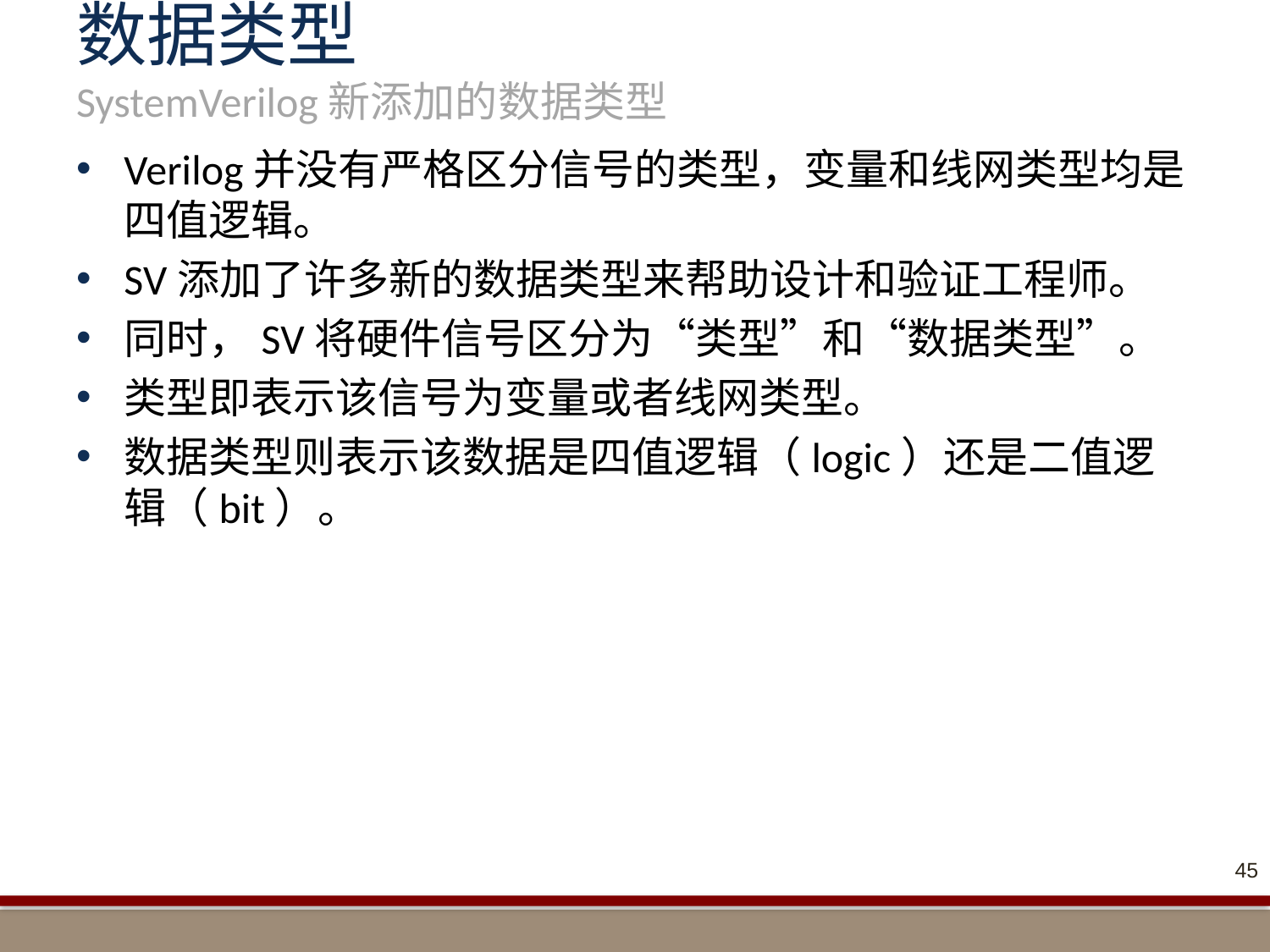

# 数据类型 SystemVerilog新添加的数据类型
Verilog并没有严格区分信号的类型，变量和线网类型均是四值逻辑。
SV添加了许多新的数据类型来帮助设计和验证工程师。
同时，SV将硬件信号区分为“类型”和“数据类型”。
类型即表示该信号为变量或者线网类型。
数据类型则表示该数据是四值逻辑（logic）还是二值逻辑（bit）。

45